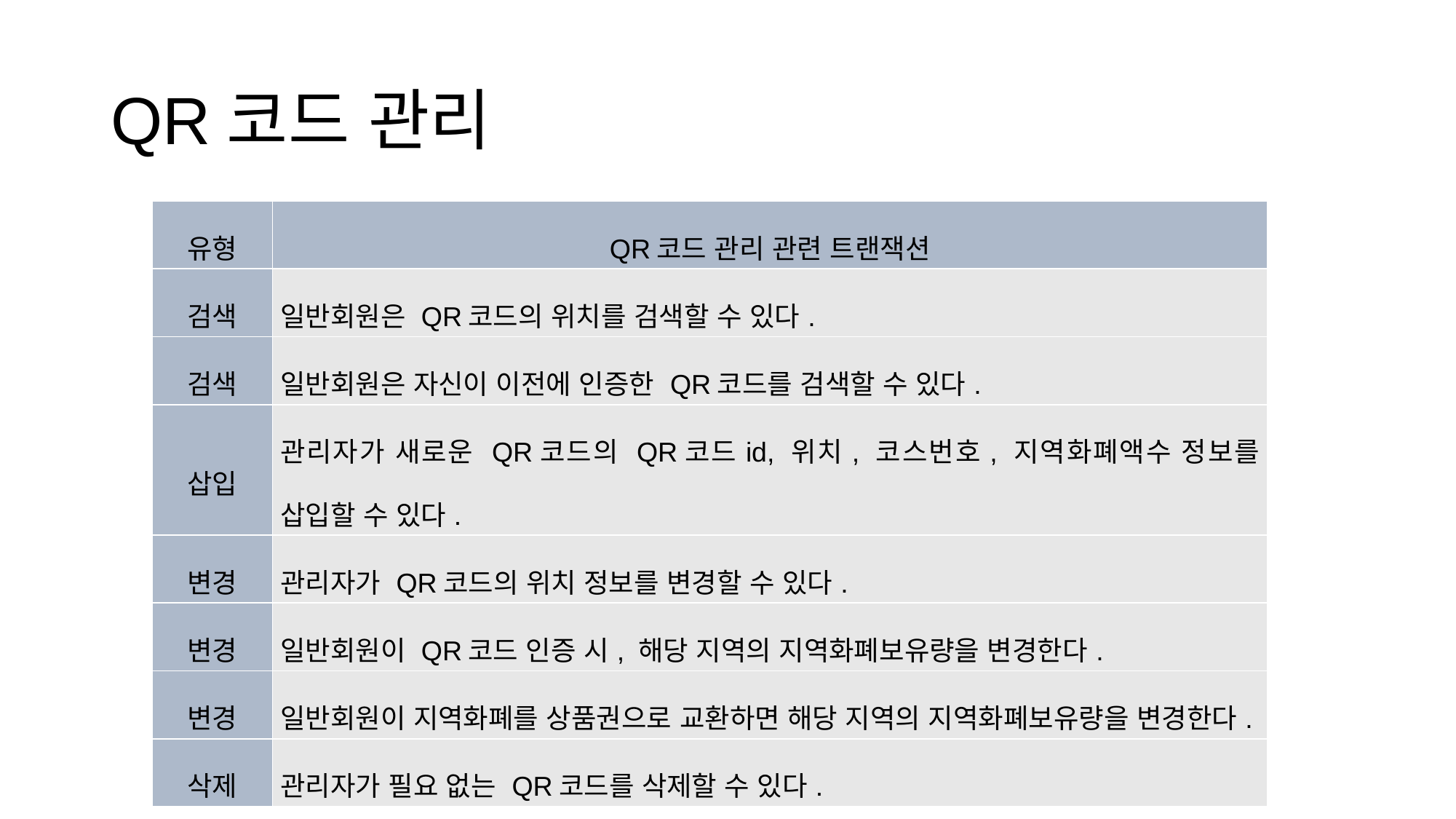

# QR코드 관리
| 유형 | QR코드 관리 관련 트랜잭션 |
| --- | --- |
| 검색 | 일반회원은 QR코드의 위치를 검색할 수 있다. |
| 검색 | 일반회원은 자신이 이전에 인증한 QR코드를 검색할 수 있다. |
| 삽입 | 관리자가 새로운 QR코드의 QR코드id, 위치, 코스번호, 지역화폐액수 정보를 삽입할 수 있다. |
| 변경 | 관리자가 QR코드의 위치 정보를 변경할 수 있다. |
| 변경 | 일반회원이 QR코드 인증 시, 해당 지역의 지역화폐보유량을 변경한다. |
| 변경 | 일반회원이 지역화폐를 상품권으로 교환하면 해당 지역의 지역화폐보유량을 변경한다. |
| 삭제 | 관리자가 필요 없는 QR코드를 삭제할 수 있다. |